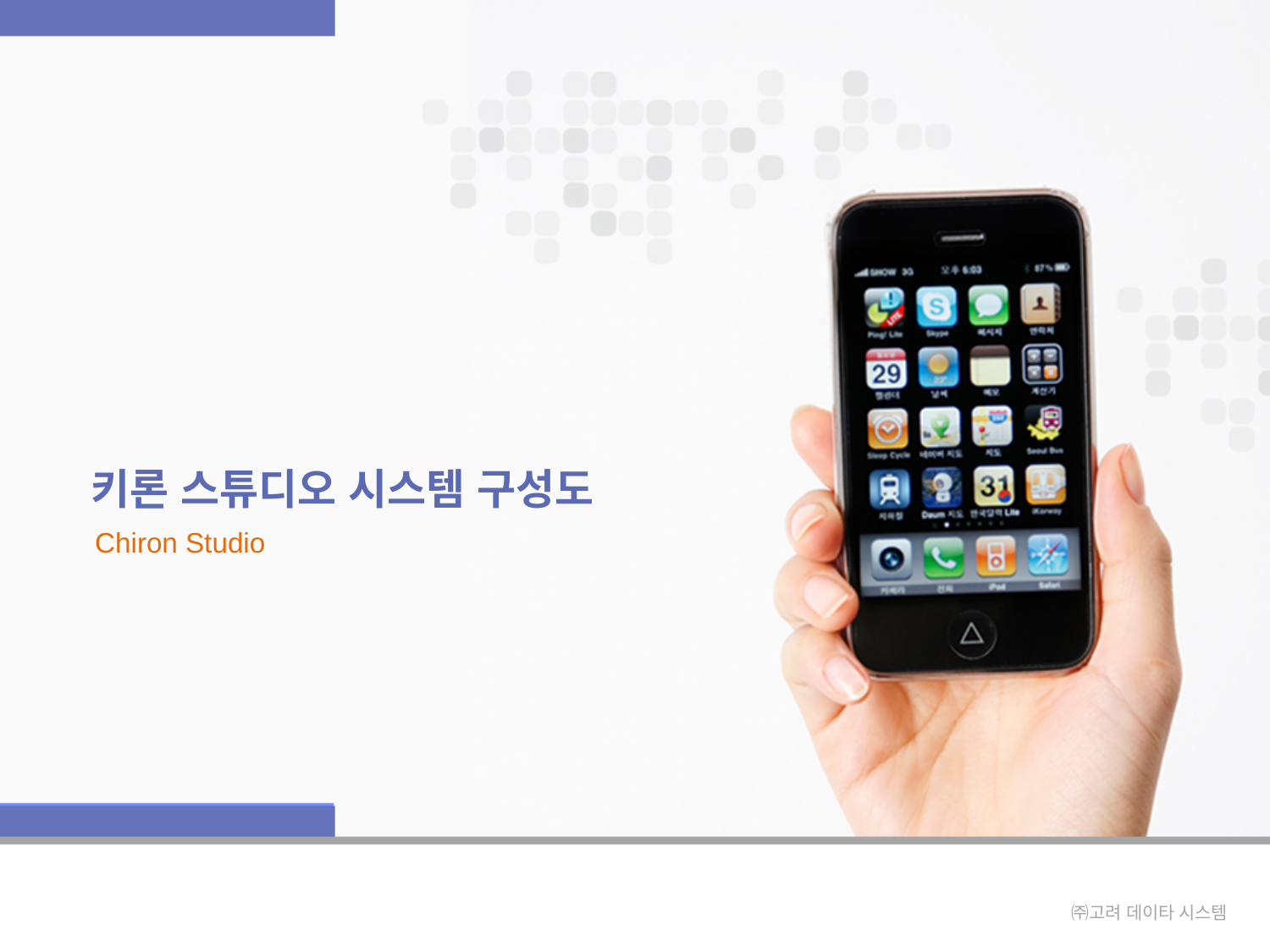

키론 스튜디오 시스템 구성도
Chiron Studio

㈜고려 데이타 시스템